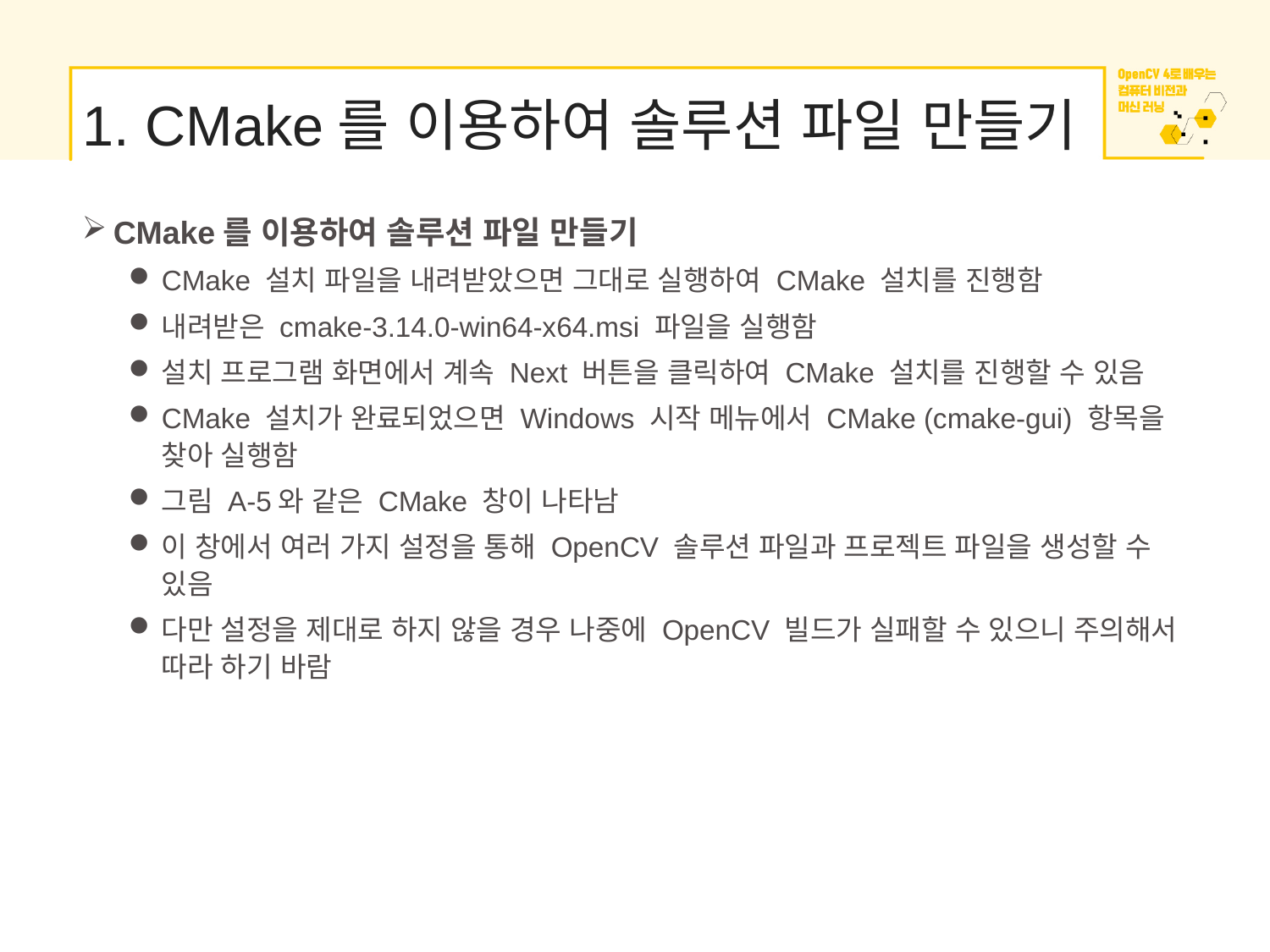

# 1. CMake를 이용하여 솔루션 파일 만들기
CMake를 이용하여 솔루션 파일 만들기
CMake 설치 파일을 내려받았으면 그대로 실행하여 CMake 설치를 진행함
내려받은 cmake-3.14.0-win64-x64.msi 파일을 실행함
설치 프로그램 화면에서 계속 Next 버튼을 클릭하여 CMake 설치를 진행할 수 있음
CMake 설치가 완료되었으면 Windows 시작 메뉴에서 CMake (cmake-gui) 항목을 찾아 실행함
그림 A-5와 같은 CMake 창이 나타남
이 창에서 여러 가지 설정을 통해 OpenCV 솔루션 파일과 프로젝트 파일을 생성할 수 있음
다만 설정을 제대로 하지 않을 경우 나중에 OpenCV 빌드가 실패할 수 있으니 주의해서 따라 하기 바람